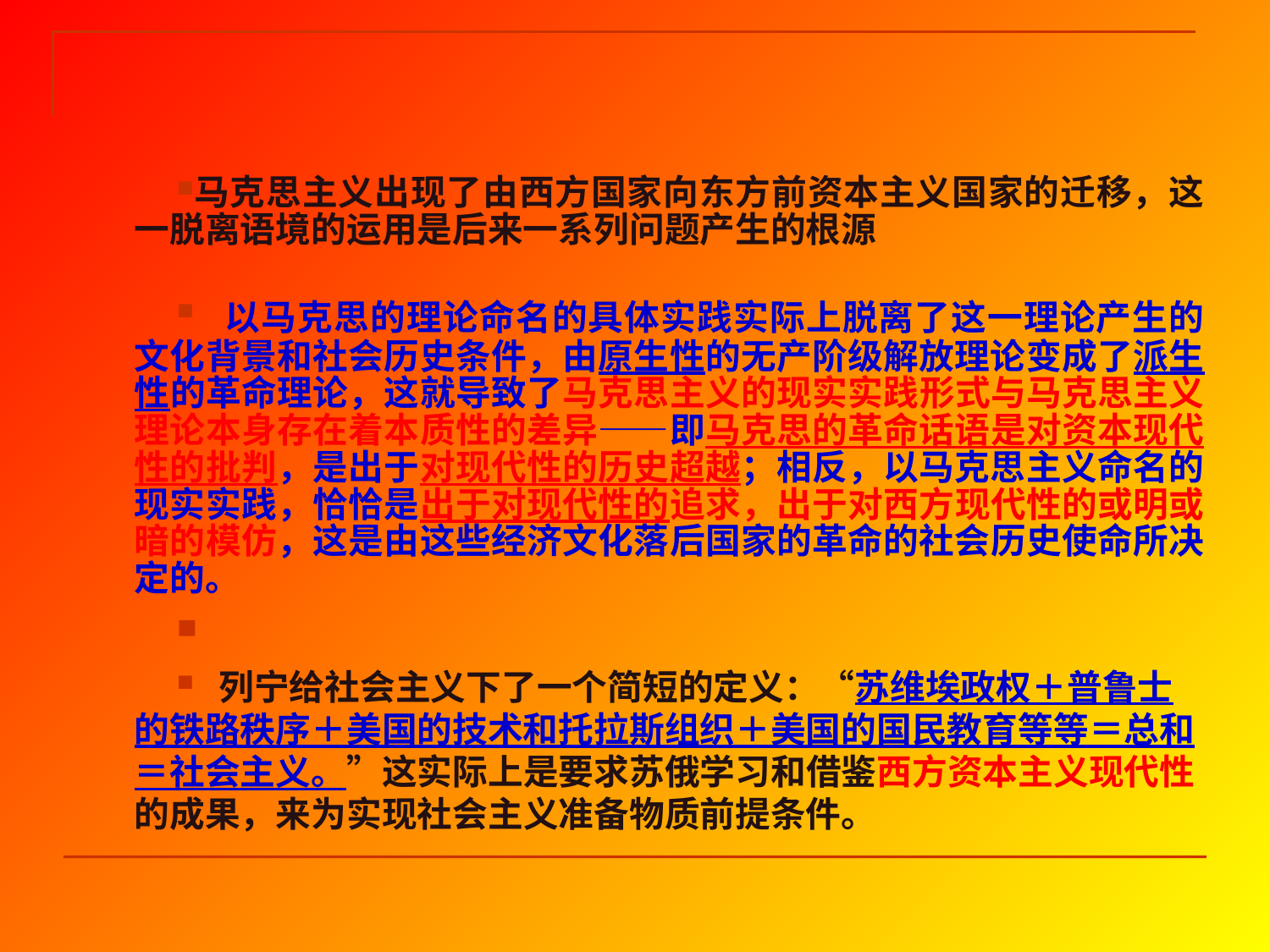

马克思主义出现了由西方国家向东方前资本主义国家的迁移，这一脱离语境的运用是后来一系列问题产生的根源

  以马克思的理论命名的具体实践实际上脱离了这一理论产生的文化背景和社会历史条件，由原生性的无产阶级解放理论变成了派生性的革命理论，这就导致了马克思主义的现实实践形式与马克思主义理论本身存在着本质性的差异——即马克思的革命话语是对资本现代性的批判，是出于对现代性的历史超越；相反，以马克思主义命名的现实实践，恰恰是出于对现代性的追求，出于对西方现代性的或明或暗的模仿，这是由这些经济文化落后国家的革命的社会历史使命所决定的。

  列宁给社会主义下了一个简短的定义：“苏维埃政权＋普鲁士的铁路秩序＋美国的技术和托拉斯组织＋美国的国民教育等等＝总和＝社会主义。”这实际上是要求苏俄学习和借鉴西方资本主义现代性的成果，来为实现社会主义准备物质前提条件。